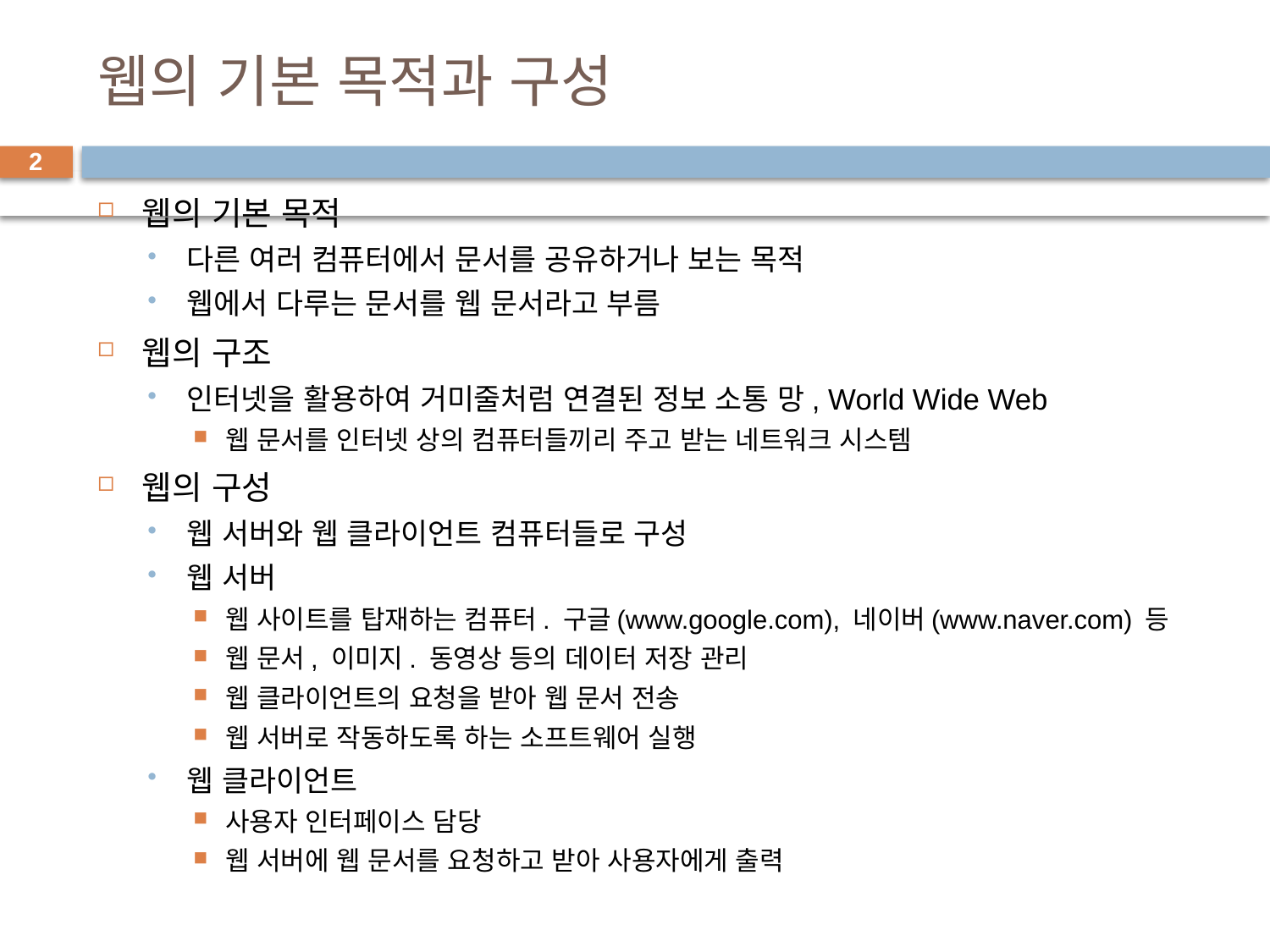

# 웹의 기본 목적과 구성
2
웹의 기본 목적
다른 여러 컴퓨터에서 문서를 공유하거나 보는 목적
웹에서 다루는 문서를 웹 문서라고 부름
웹의 구조
인터넷을 활용하여 거미줄처럼 연결된 정보 소통 망, World Wide Web
웹 문서를 인터넷 상의 컴퓨터들끼리 주고 받는 네트워크 시스템
웹의 구성
웹 서버와 웹 클라이언트 컴퓨터들로 구성
웹 서버
웹 사이트를 탑재하는 컴퓨터. 구글(www.google.com), 네이버(www.naver.com) 등
웹 문서, 이미지. 동영상 등의 데이터 저장 관리
웹 클라이언트의 요청을 받아 웹 문서 전송
웹 서버로 작동하도록 하는 소프트웨어 실행
웹 클라이언트
사용자 인터페이스 담당
웹 서버에 웹 문서를 요청하고 받아 사용자에게 출력